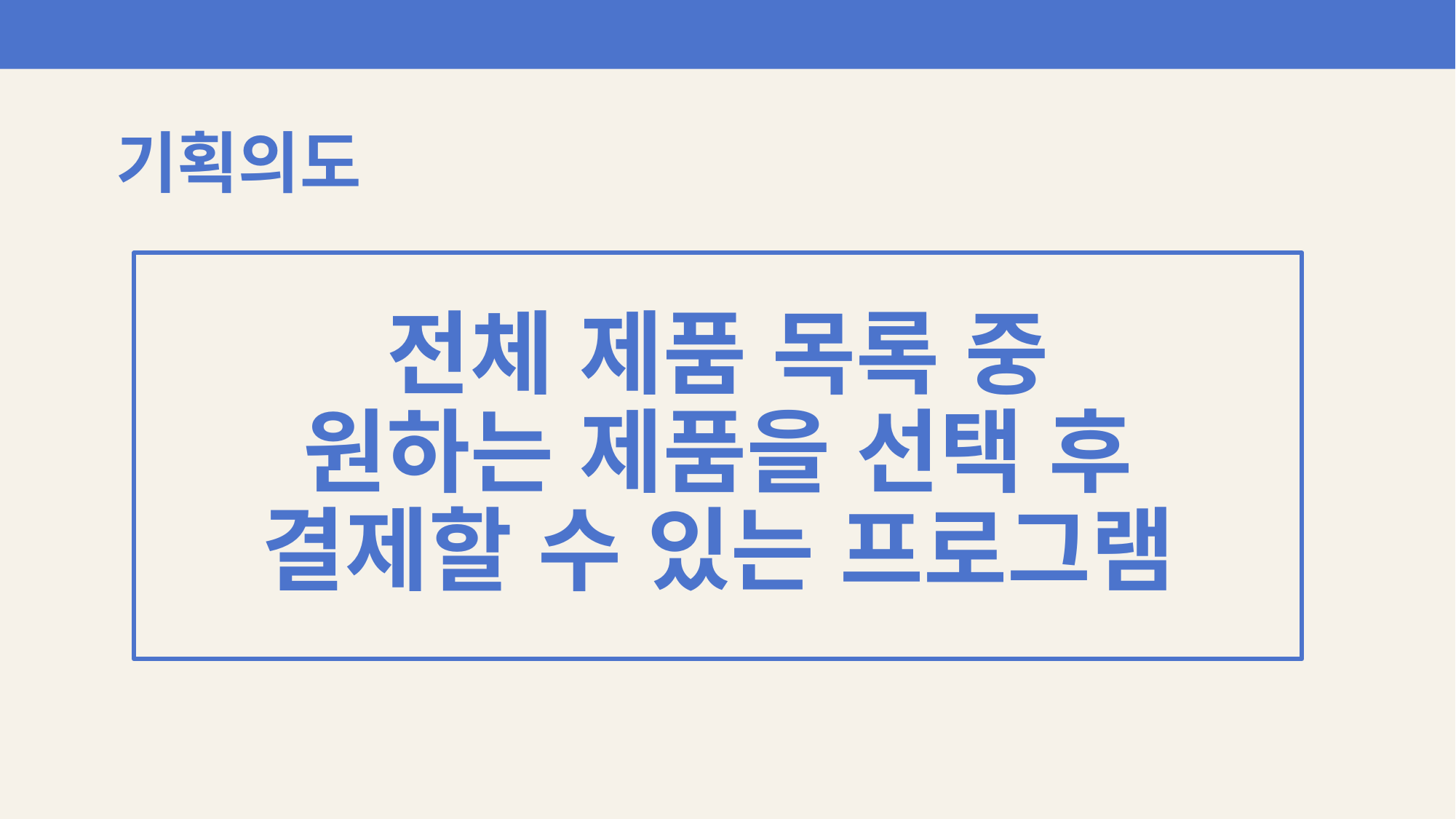

기획의도
전체 제품 목록 중
원하는 제품을 선택 후
결제할 수 있는 프로그램